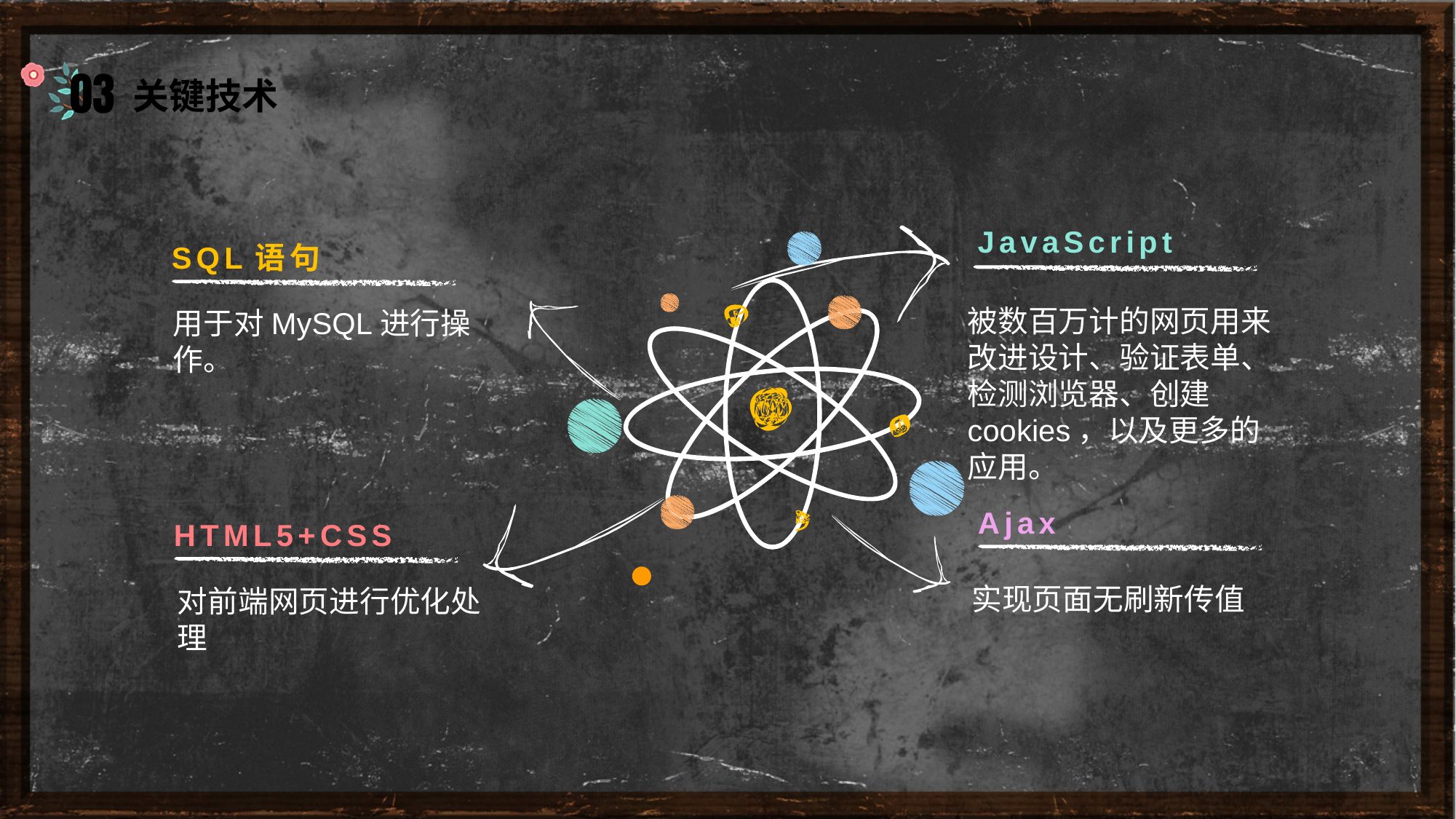

03
关键技术

JavaScript

被数百万计的网页用来改进设计、验证表单、检测浏览器、创建cookies，以及更多的应用。

SQL语句

用于对MySQL进行操作。

Ajax

实现页面无刷新传值

HTML5+CSS

对前端网页进行优化处理